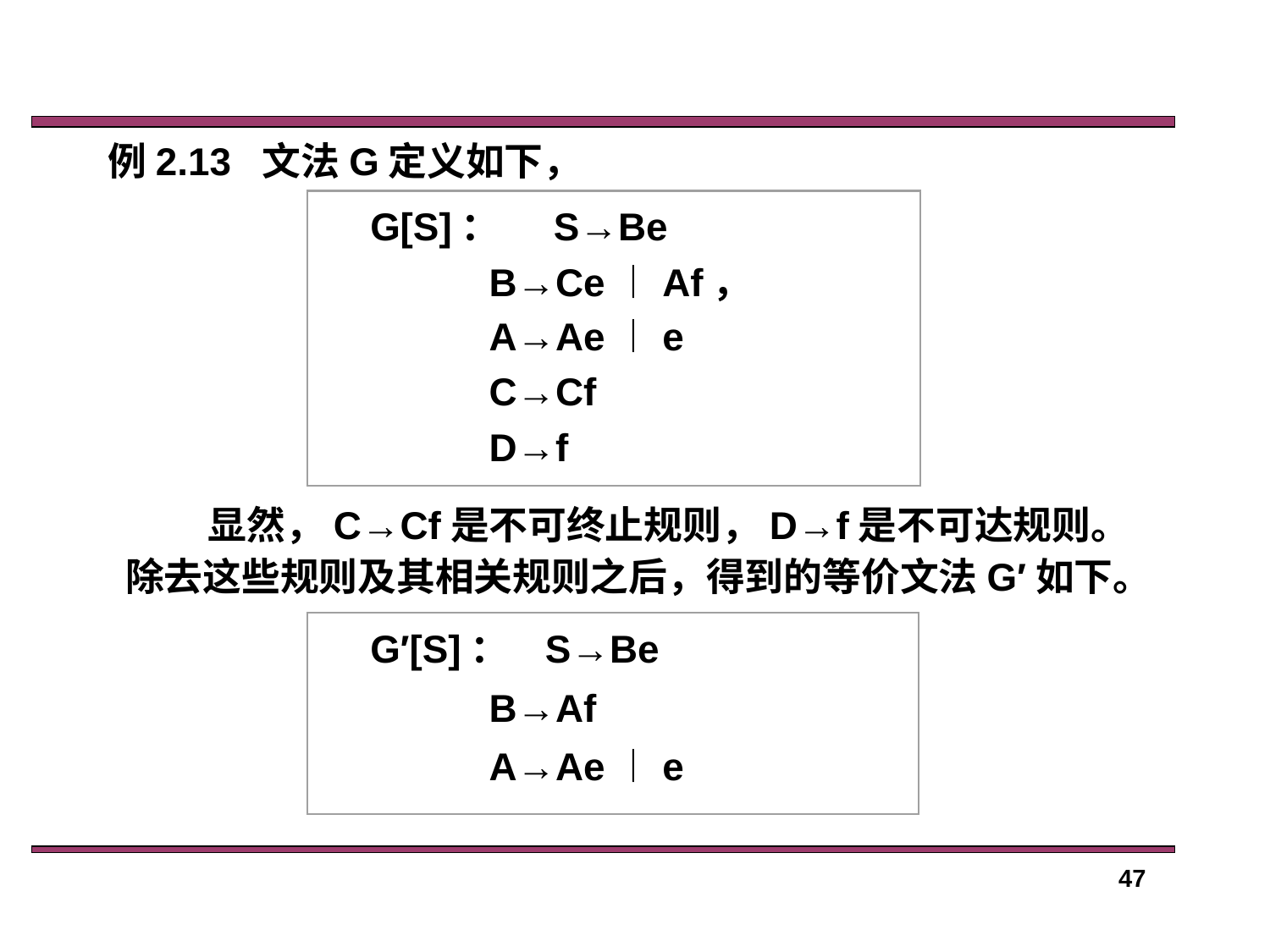

例2.13  文法G定义如下，

G[S]：     S→Be
           B→Ce︱Af，
           A→Ae︱e
           C→Cf
           D→f
显然，C→Cf是不可终止规则，D→f是不可达规则。除去这些规则及其相关规则之后，得到的等价文法G′如下。

G′[S]：   S→Be
           B→Af
           A→Ae︱e
47